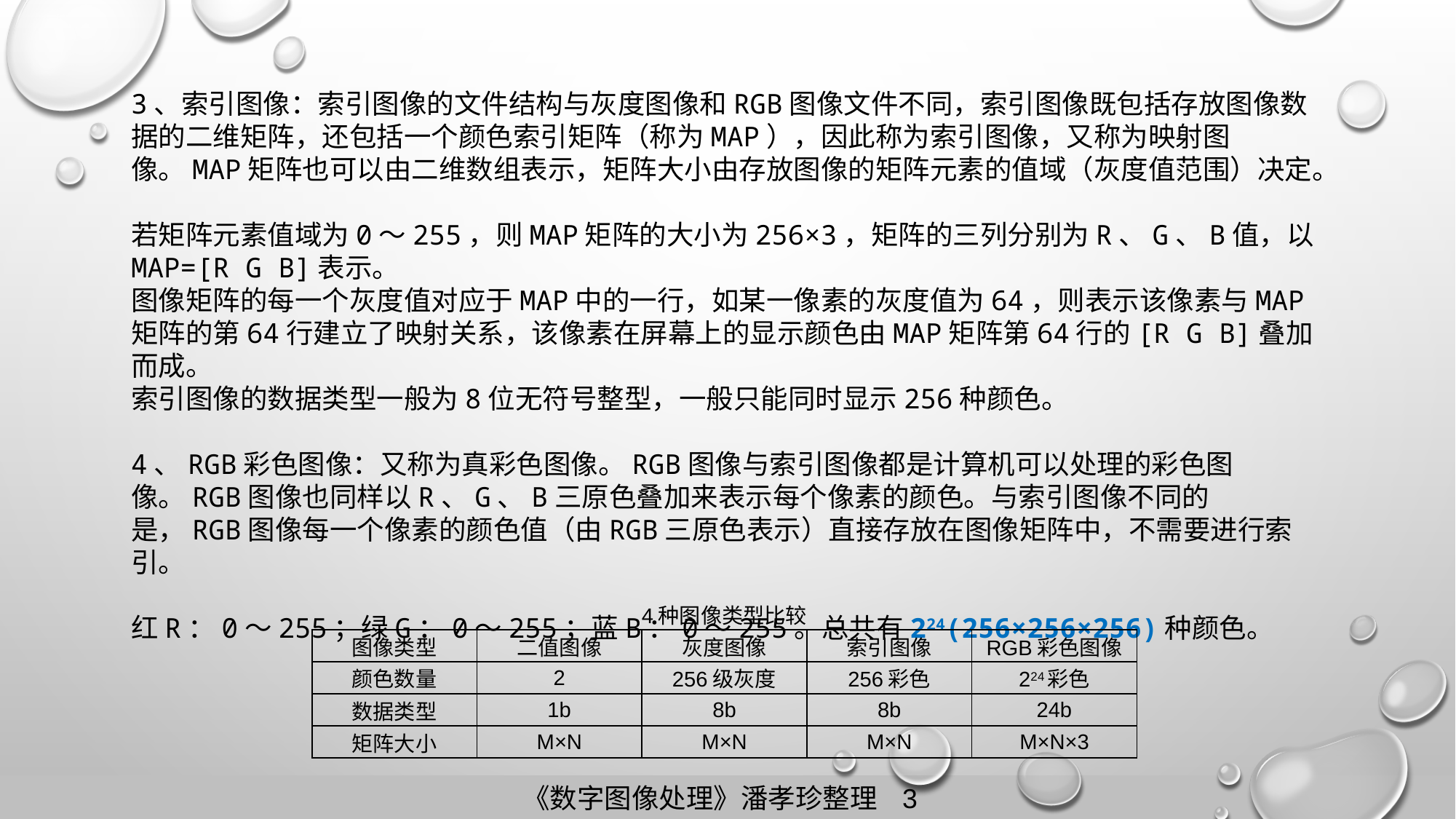

3、索引图像：索引图像的文件结构与灰度图像和RGB图像文件不同，索引图像既包括存放图像数据的二维矩阵，还包括一个颜色索引矩阵（称为MAP），因此称为索引图像，又称为映射图像。MAP矩阵也可以由二维数组表示，矩阵大小由存放图像的矩阵元素的值域（灰度值范围）决定。

若矩阵元素值域为0～255，则MAP矩阵的大小为256×3，矩阵的三列分别为R、G、B值，以MAP=[R G B]表示。
图像矩阵的每一个灰度值对应于MAP中的一行，如某一像素的灰度值为64，则表示该像素与MAP矩阵的第64行建立了映射关系，该像素在屏幕上的显示颜色由MAP矩阵第64行的[R G B]叠加而成。
索引图像的数据类型一般为8位无符号整型，一般只能同时显示256种颜色。

4、RGB彩色图像：又称为真彩色图像。RGB图像与索引图像都是计算机可以处理的彩色图像。RGB图像也同样以R、G、B三原色叠加来表示每个像素的颜色。与索引图像不同的是，RGB图像每一个像素的颜色值（由RGB三原色表示）直接存放在图像矩阵中，不需要进行索引。

红R：0～255；绿G：0～255；蓝B：0～255。总共有224(256×256×256)种颜色。
| 4种图像类型比较 |  |  |  |  |
| --- | --- | --- | --- | --- |
| 图像类型 | 二值图像 | 灰度图像 | 索引图像 | RGB彩色图像 |
| 颜色数量 | 2 | 256级灰度 | 256彩色 | 224彩色 |
| 数据类型 | 1b | 8b | 8b | 24b |
| 矩阵大小 | M×N | M×N | M×N | M×N×3 |